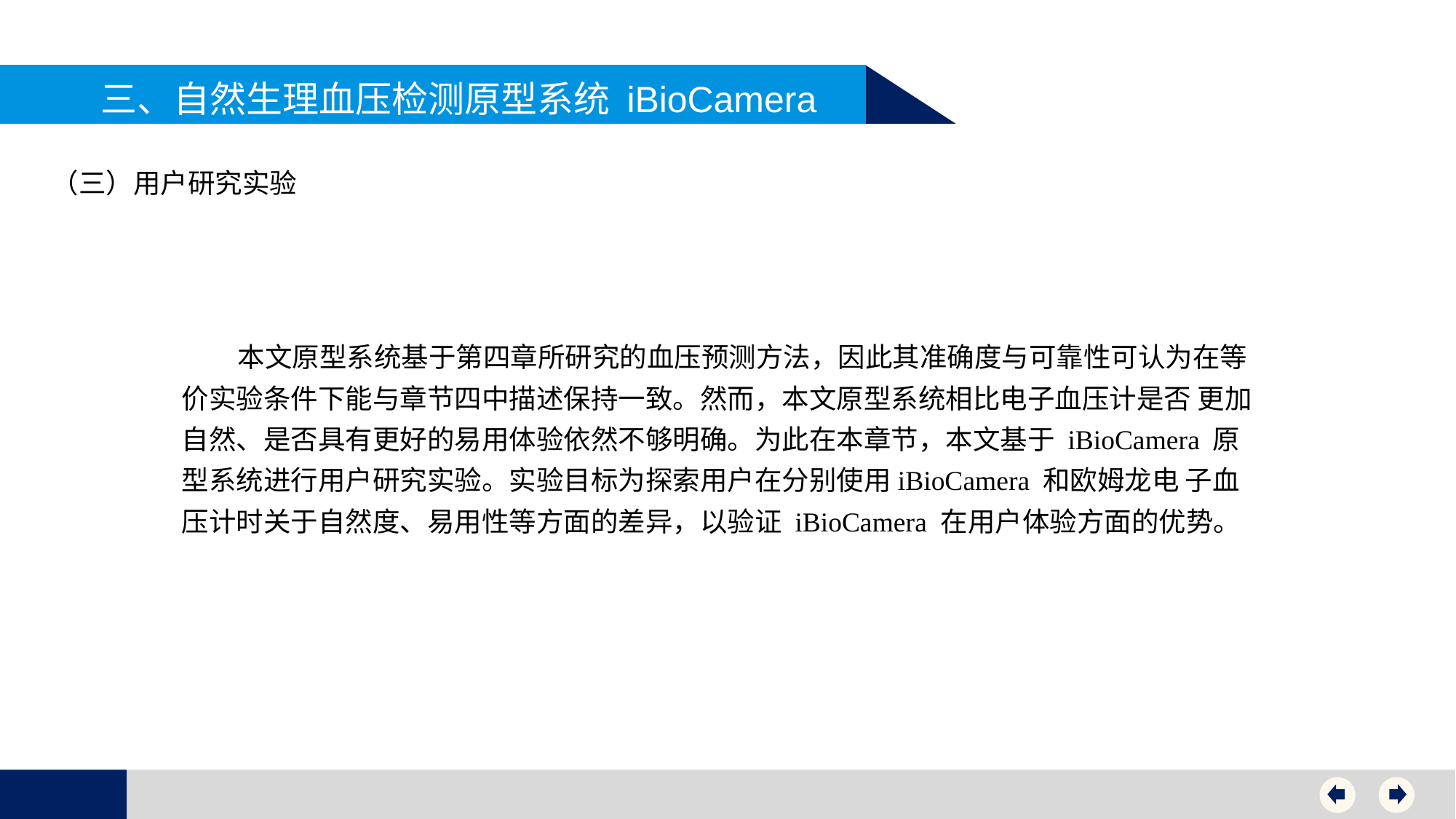

三、自然生理血压检测原型系统 iBioCamera
（三）用户研究实验
        本文原型系统基于第四章所研究的血压预测方法，因此其准确度与可靠性可认为在等价实验条件下能与章节四中描述保持一致。然而，本文原型系统相比电子血压计是否 更加自然、是否具有更好的易用体验依然不够明确。为此在本章节，本文基于 iBioCamera 原型系统进行用户研究实验。实验目标为探索用户在分别使用iBioCamera 和欧姆龙电 子血压计时关于自然度、易用性等方面的差异，以验证 iBioCamera 在用户体验方面的优势。